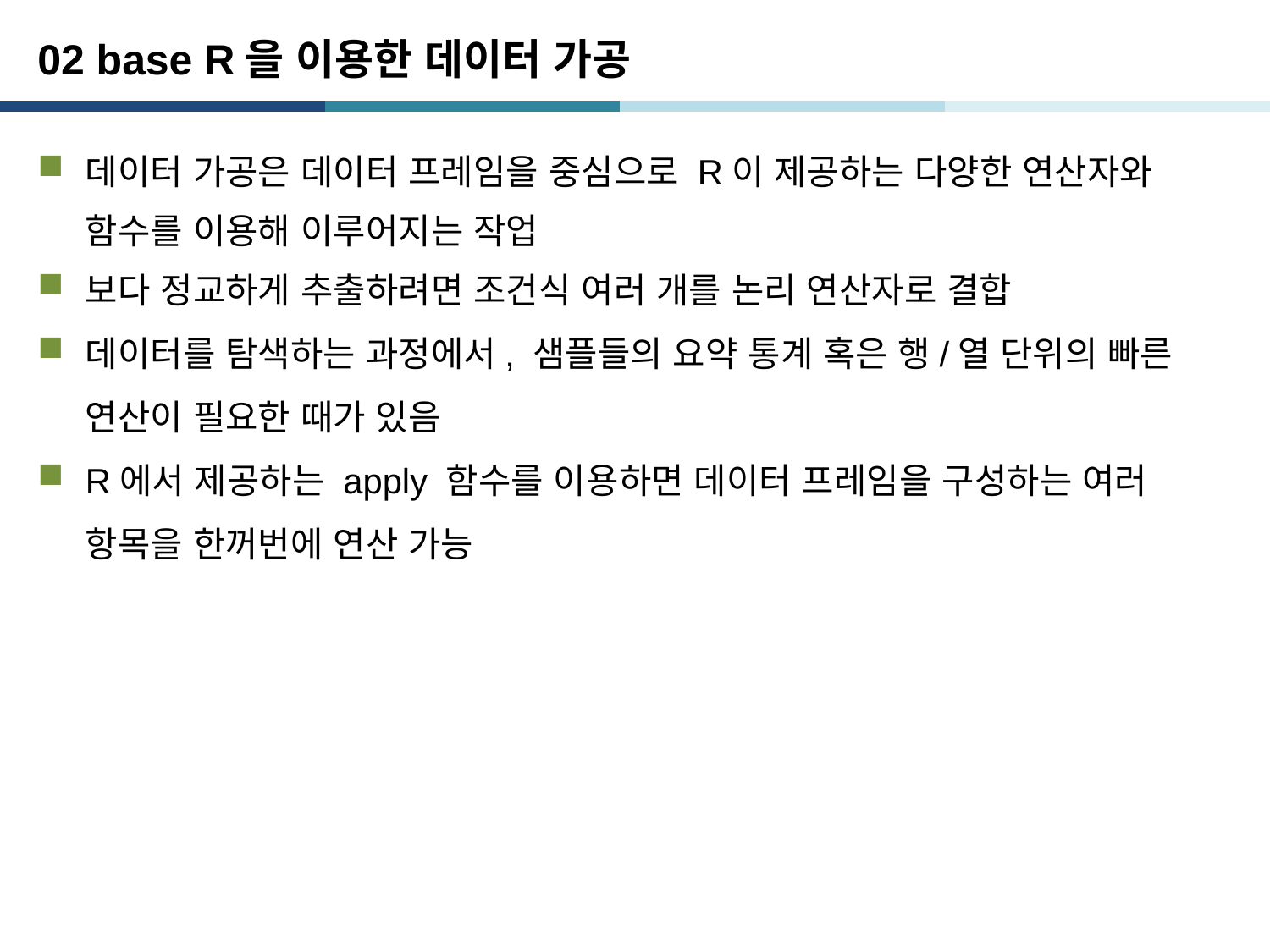

# 02 base R을 이용한 데이터 가공
데이터 가공은 데이터 프레임을 중심으로 R이 제공하는 다양한 연산자와 함수를 이용해 이루어지는 작업
보다 정교하게 추출하려면 조건식 여러 개를 논리 연산자로 결합
데이터를 탐색하는 과정에서, 샘플들의 요약 통계 혹은 행/열 단위의 빠른 연산이 필요한 때가 있음
R에서 제공하는 apply 함수를 이용하면 데이터 프레임을 구성하는 여러 항목을 한꺼번에 연산 가능